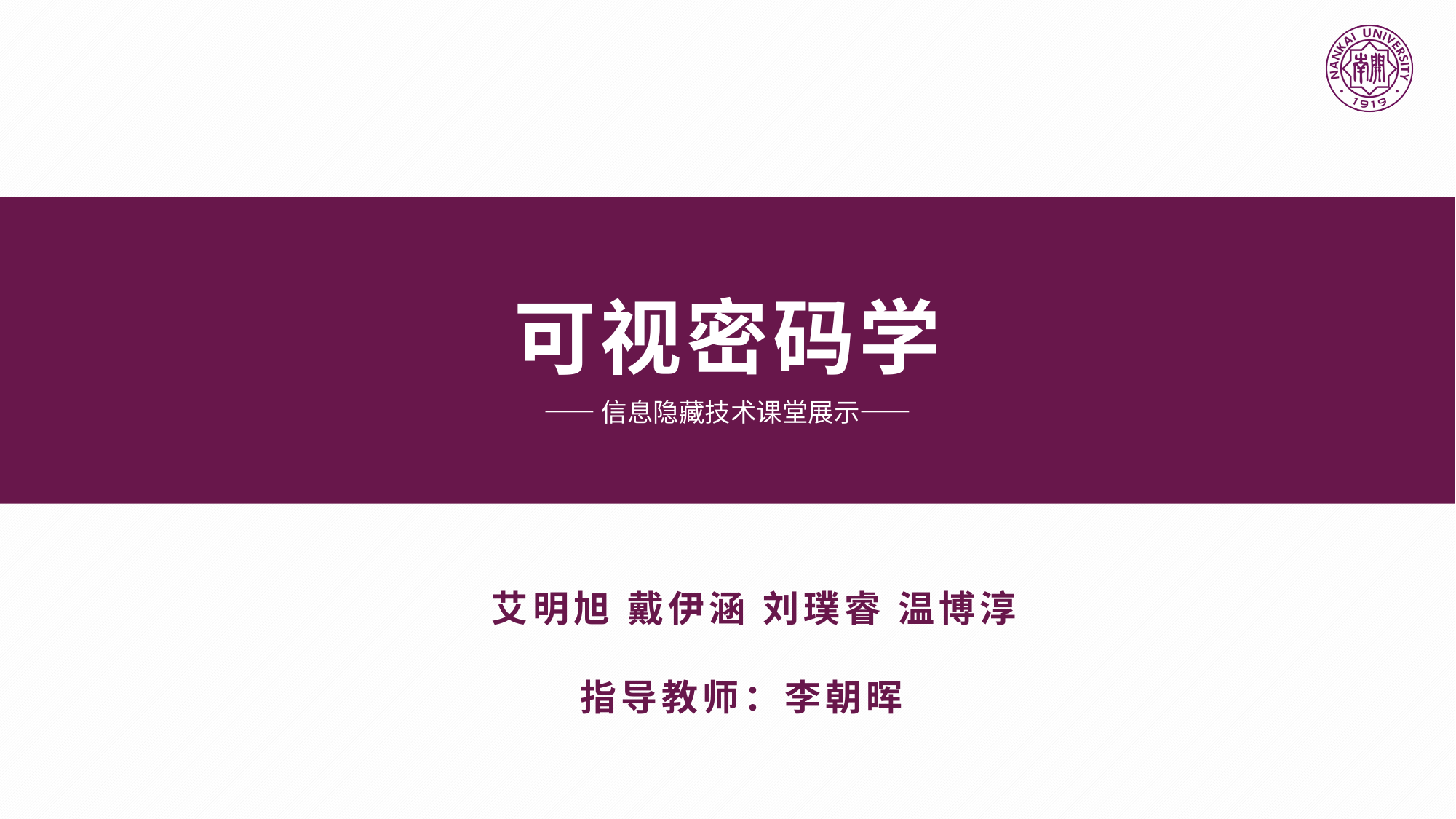

可视密码学
——信息隐藏技术课堂展示——
艾明旭 戴伊涵 刘璞睿 温博淳
指导教师：李朝晖